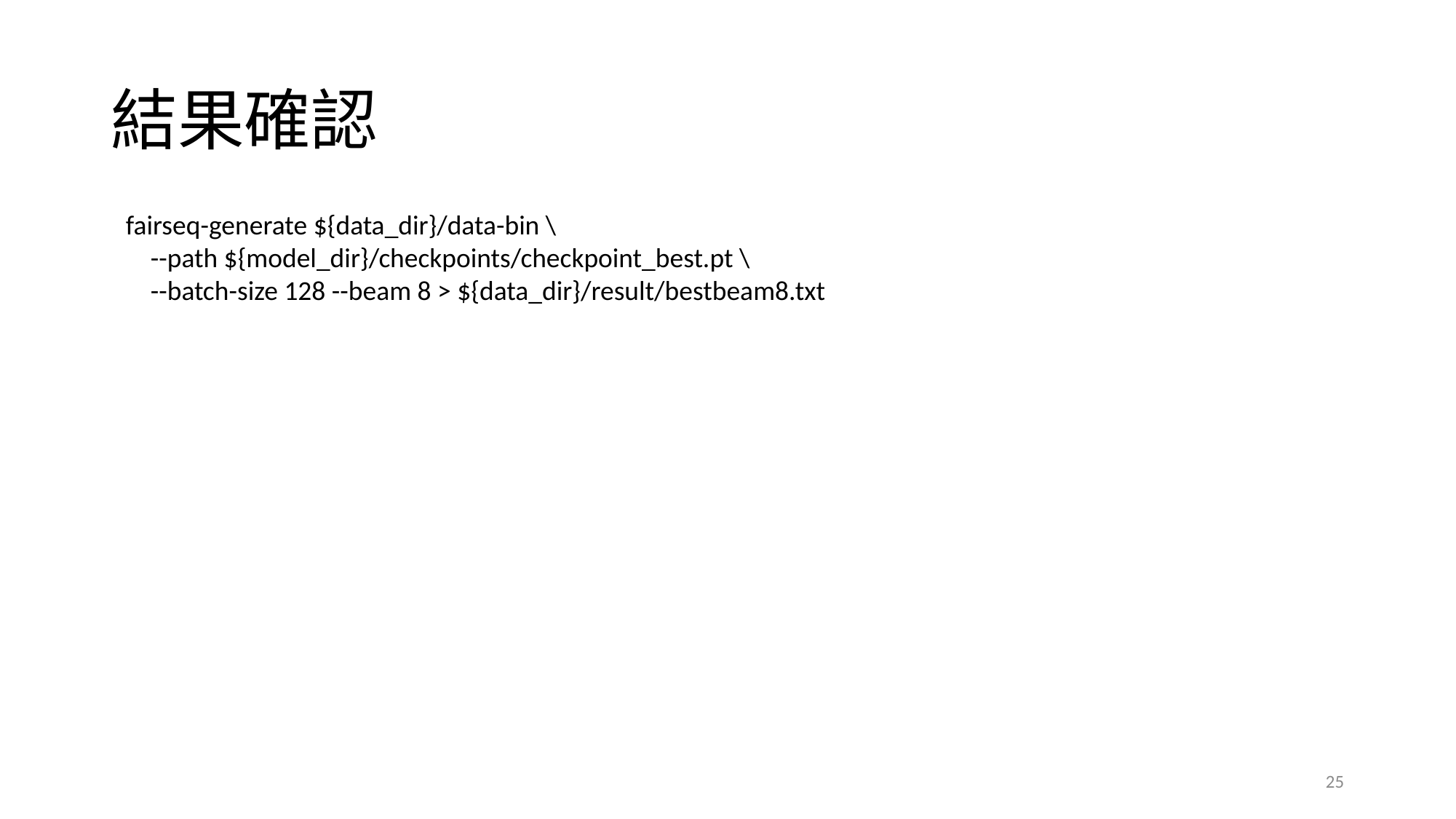

# 結果確認
fairseq-generate ${data_dir}/data-bin \
    --path ${model_dir}/checkpoints/checkpoint_best.pt \
    --batch-size 128 --beam 8 > ${data_dir}/result/bestbeam8.txt
25